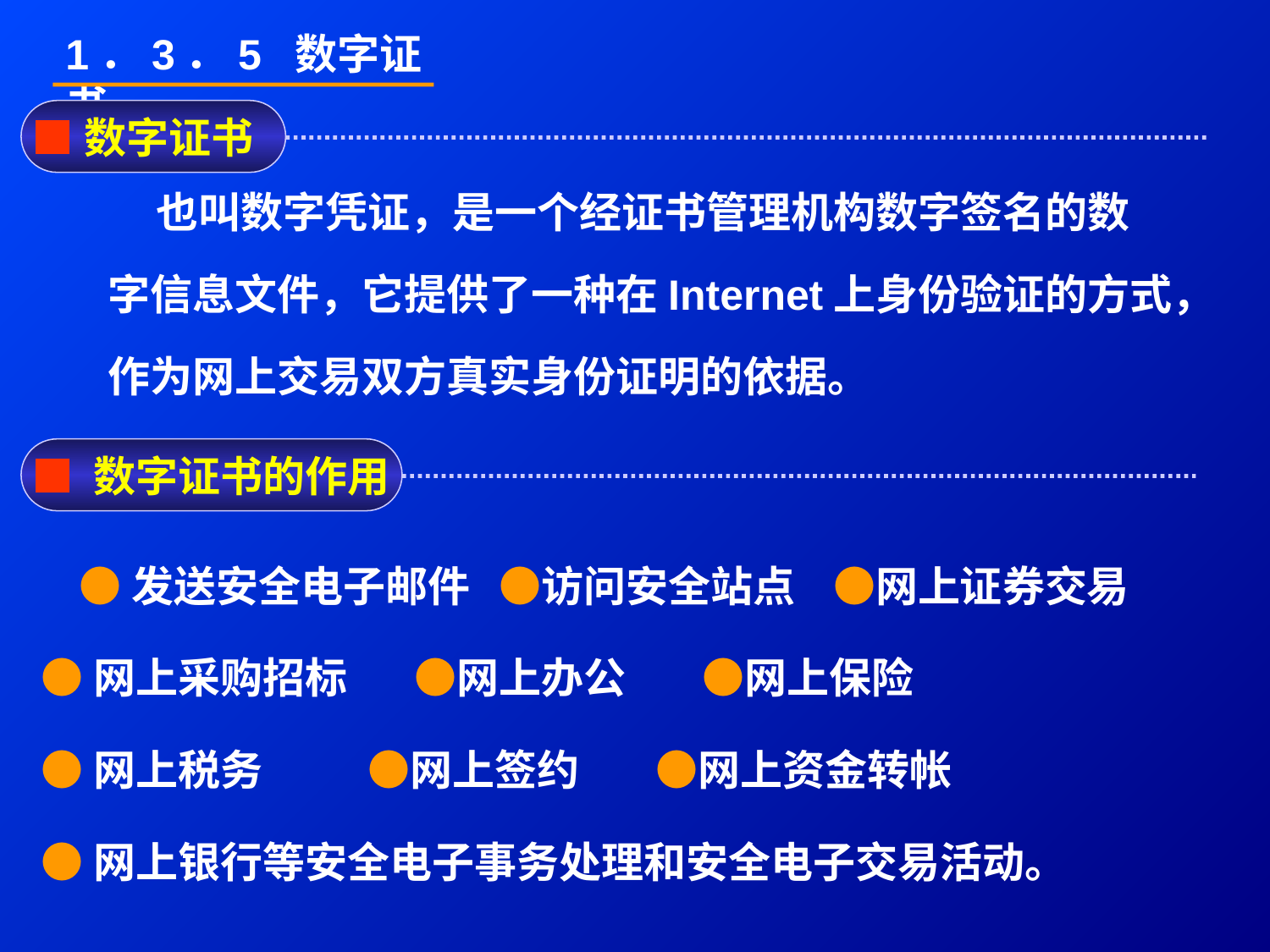

1．3．5  数字证书

■数字证书

    也叫数字凭证，是一个经证书管理机构数字签名的数
字信息文件，它提供了一种在Internet上身份验证的方式，
作为网上交易双方真实身份证明的依据。
■ 数字证书的作用

       ●发送安全电子邮件   ●访问安全站点    ●网上证券交易
   ●网上采购招标       ●网上办公        ●网上保险
   ●网上税务           ●网上签约        ●网上资金转帐
   ●网上银行等安全电子事务处理和安全电子交易活动。